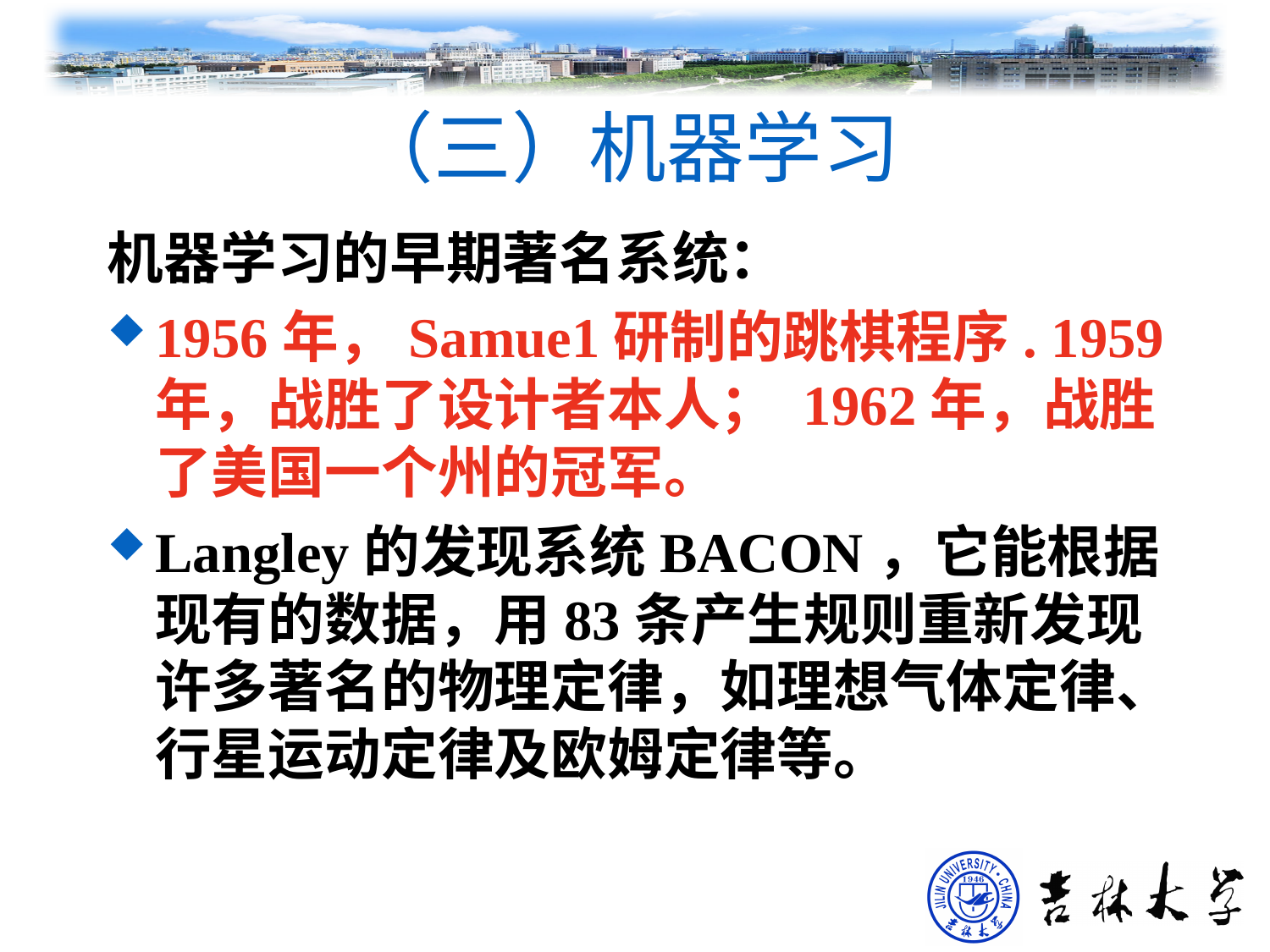

（三）机器学习
机器学习的早期著名系统：
1956年，Samue1研制的跳棋程序. 1959年，战胜了设计者本人； 1962年，战胜了美国一个州的冠军。
Langley的发现系统BACON，它能根据现有的数据，用83条产生规则重新发现许多著名的物理定律，如理想气体定律、行星运动定律及欧姆定律等。